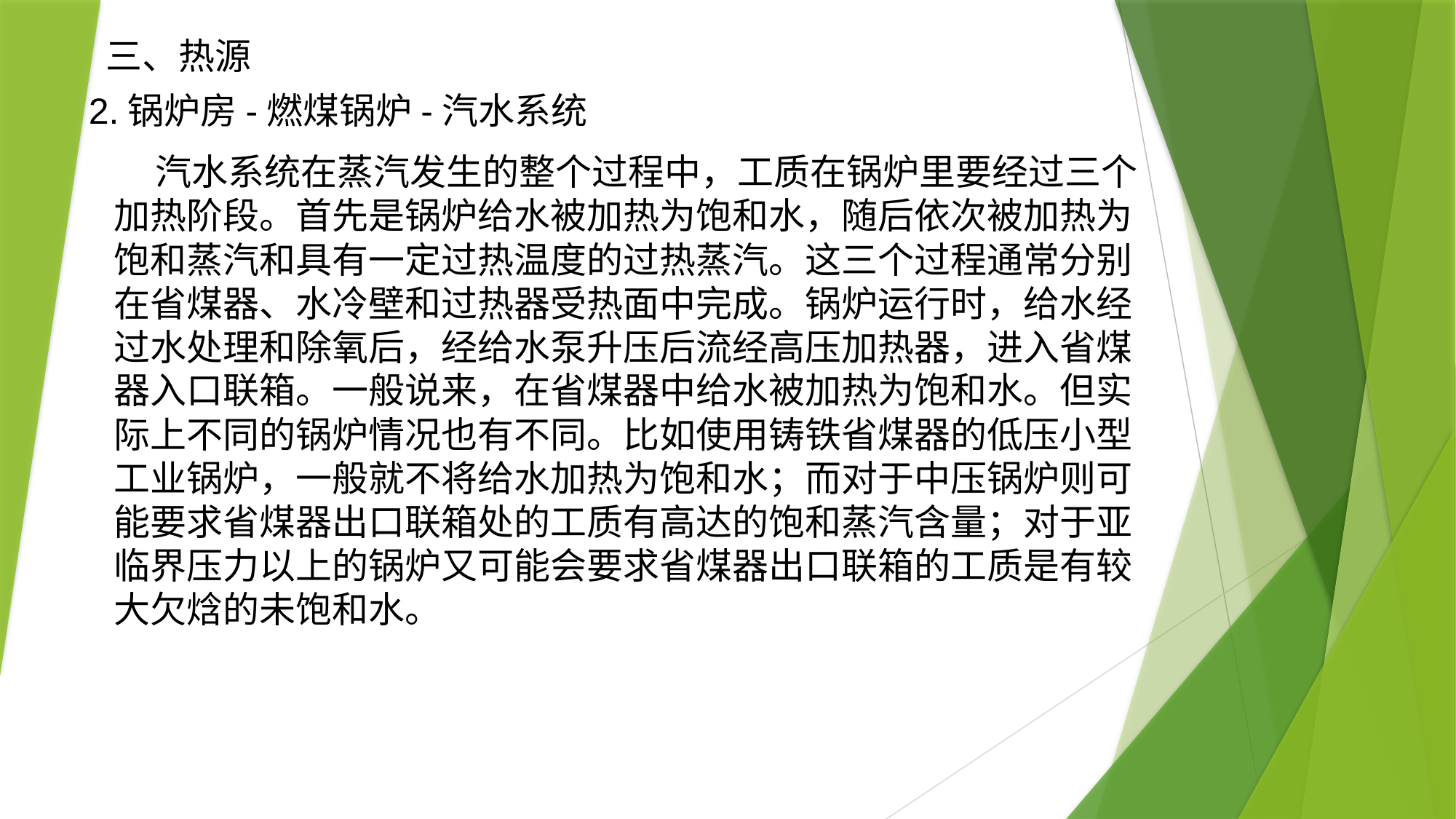

# 三、热源
2.锅炉房-燃煤锅炉-汽水系统

    汽水系统在蒸汽发生的整个过程中，工质在锅炉里要经过三个加热阶段。首先是锅炉给水被加热为饱和水，随后依次被加热为饱和蒸汽和具有一定过热温度的过热蒸汽。这三个过程通常分别在省煤器、水冷壁和过热器受热面中完成。锅炉运行时，给水经过水处理和除氧后，经给水泵升压后流经高压加热器，进入省煤器入口联箱。一般说来，在省煤器中给水被加热为饱和水。但实际上不同的锅炉情况也有不同。比如使用铸铁省煤器的低压小型工业锅炉，一般就不将给水加热为饱和水；而对于中压锅炉则可能要求省煤器出口联箱处的工质有高达的饱和蒸汽含量；对于亚临界压力以上的锅炉又可能会要求省煤器出口联箱的工质是有较大欠焓的未饱和水。